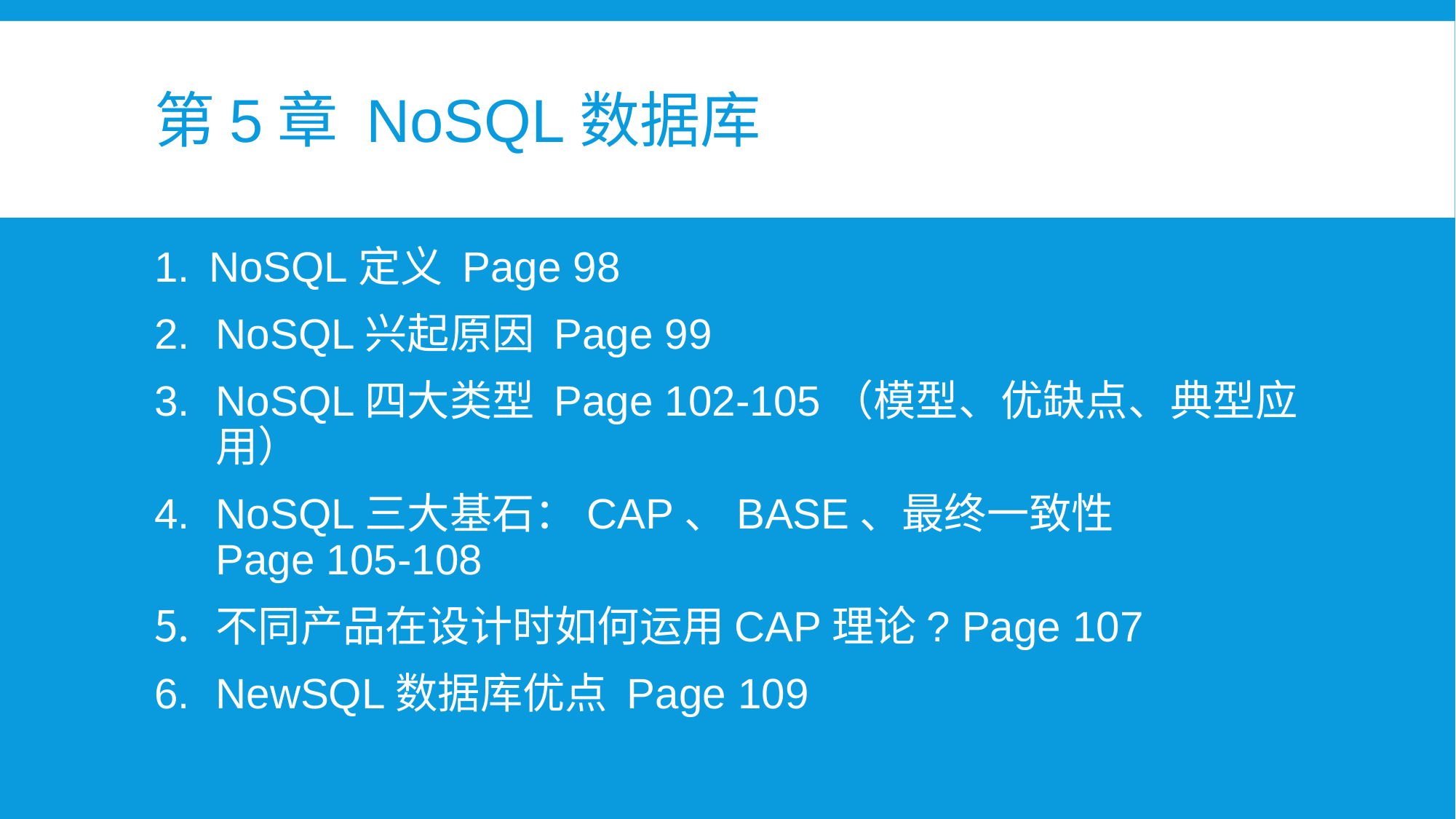

# 第5章 NoSQL数据库
NoSQL定义 Page 98
NoSQL兴起原因 Page 99
NoSQL四大类型 Page 102-105（模型、优缺点、典型应用）
NoSQL三大基石：CAP、BASE、最终一致性
Page 105-108
不同产品在设计时如何运用CAP理论? Page 107
NewSQL数据库优点 Page 109